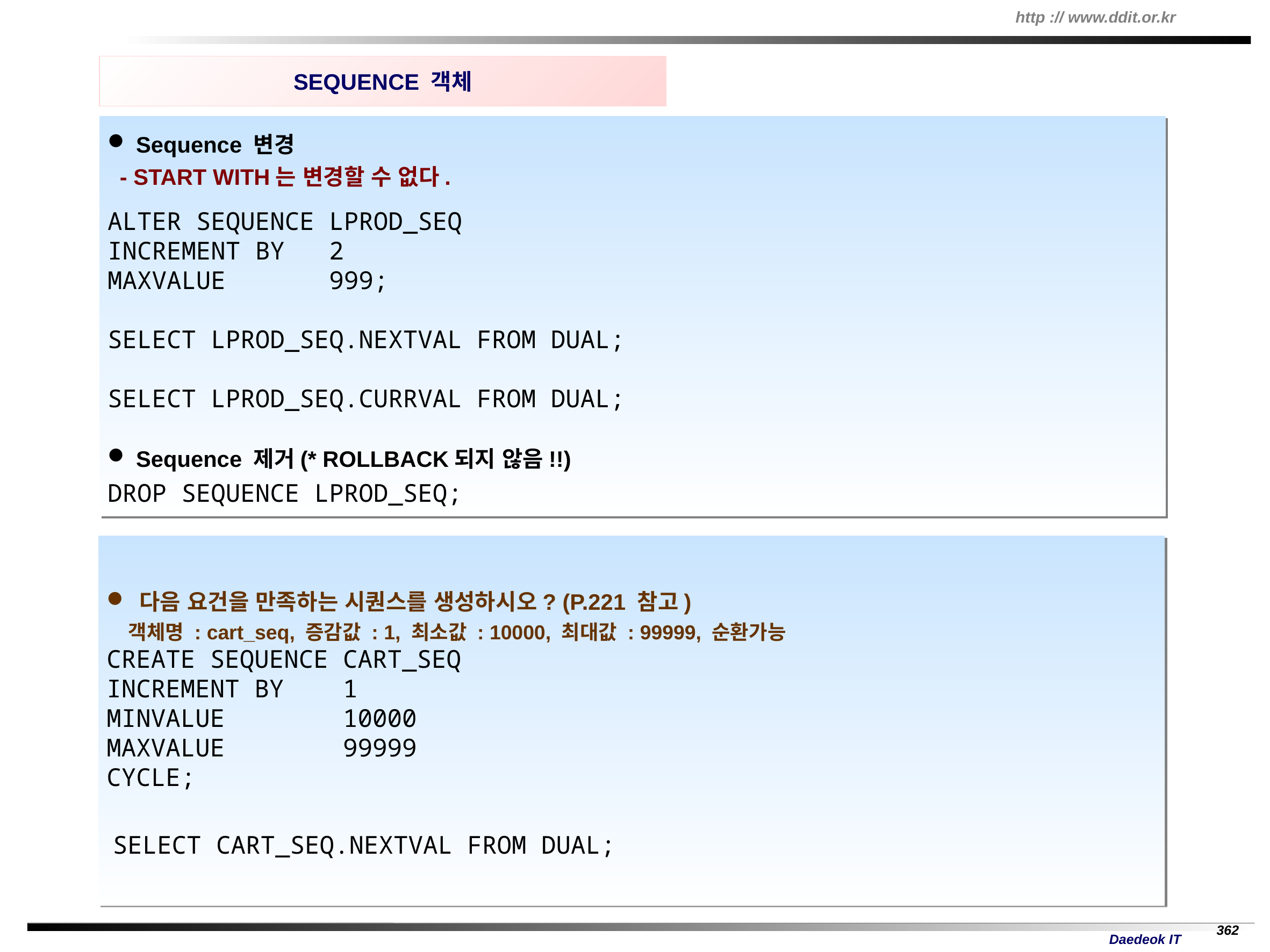

SEQUENCE 객체
 Sequence 변경
  - START WITH는 변경할 수 없다.

ALTER SEQUENCE LPROD_SEQ
INCREMENT BY   2
MAXVALUE       999;

SELECT LPROD_SEQ.NEXTVAL FROM DUAL;

SELECT LPROD_SEQ.CURRVAL FROM DUAL;

 Sequence 제거(* ROLLBACK되지 않음!!)
DROP SEQUENCE LPROD_SEQ;
 다음 요건을 만족하는 시퀀스를 생성하시오? (P.221 참고)
   객체명 : cart_seq, 증감값 : 1, 최소값 : 10000, 최대값 : 99999, 순환가능
CREATE SEQUENCE CART_SEQ
INCREMENT BY    1
MINVALUE        10000
MAXVALUE        99999
CYCLE;

 SELECT CART_SEQ.NEXTVAL FROM DUAL;